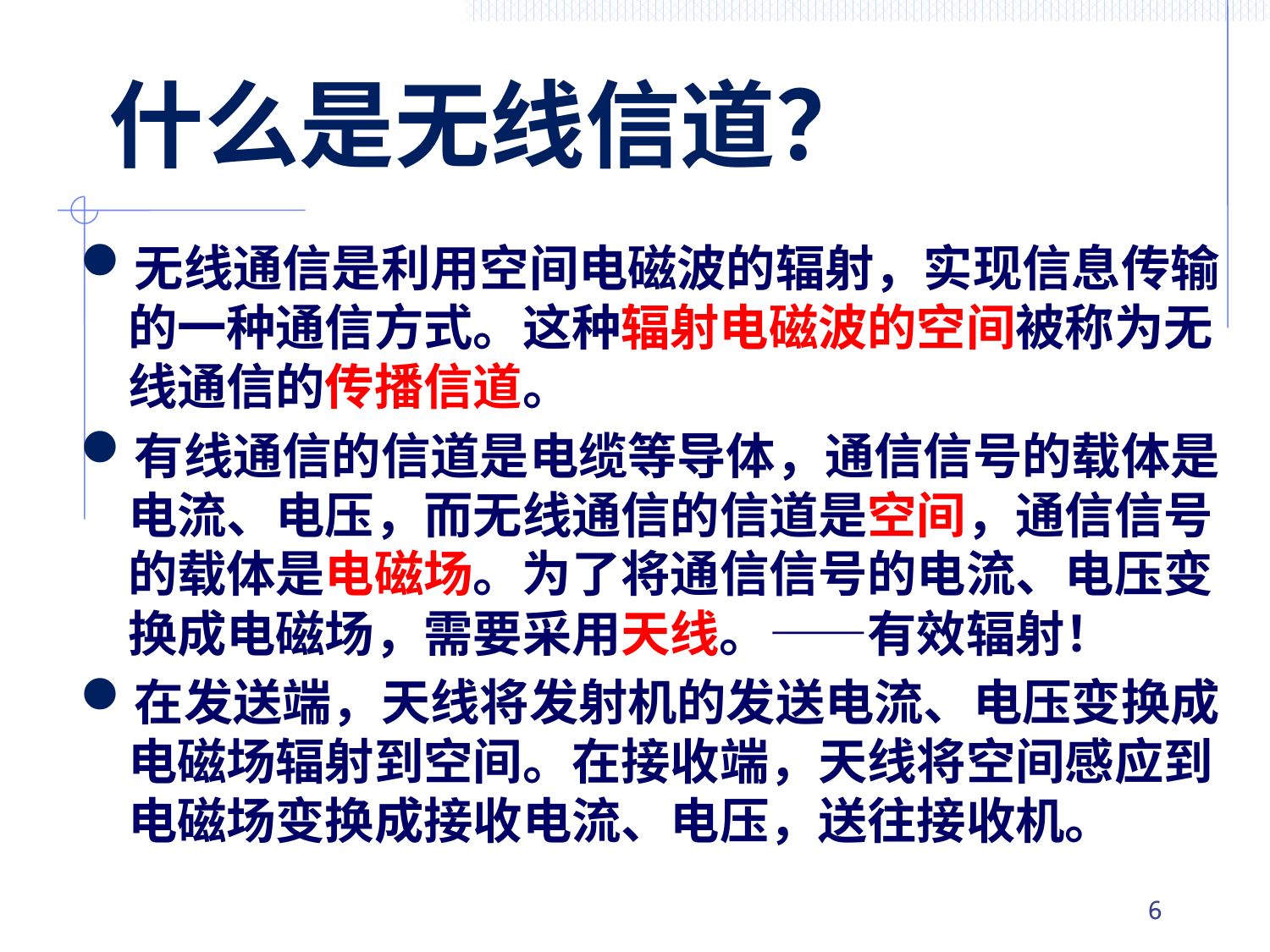

# 什么是无线信道？
无线通信是利用空间电磁波的辐射，实现信息传输的一种通信方式。这种辐射电磁波的空间被称为无线通信的传播信道。
有线通信的信道是电缆等导体，通信信号的载体是电流、电压，而无线通信的信道是空间，通信信号的载体是电磁场。为了将通信信号的电流、电压变换成电磁场，需要采用天线。——有效辐射！
在发送端，天线将发射机的发送电流、电压变换成电磁场辐射到空间。在接收端，天线将空间感应到电磁场变换成接收电流、电压，送往接收机。
6